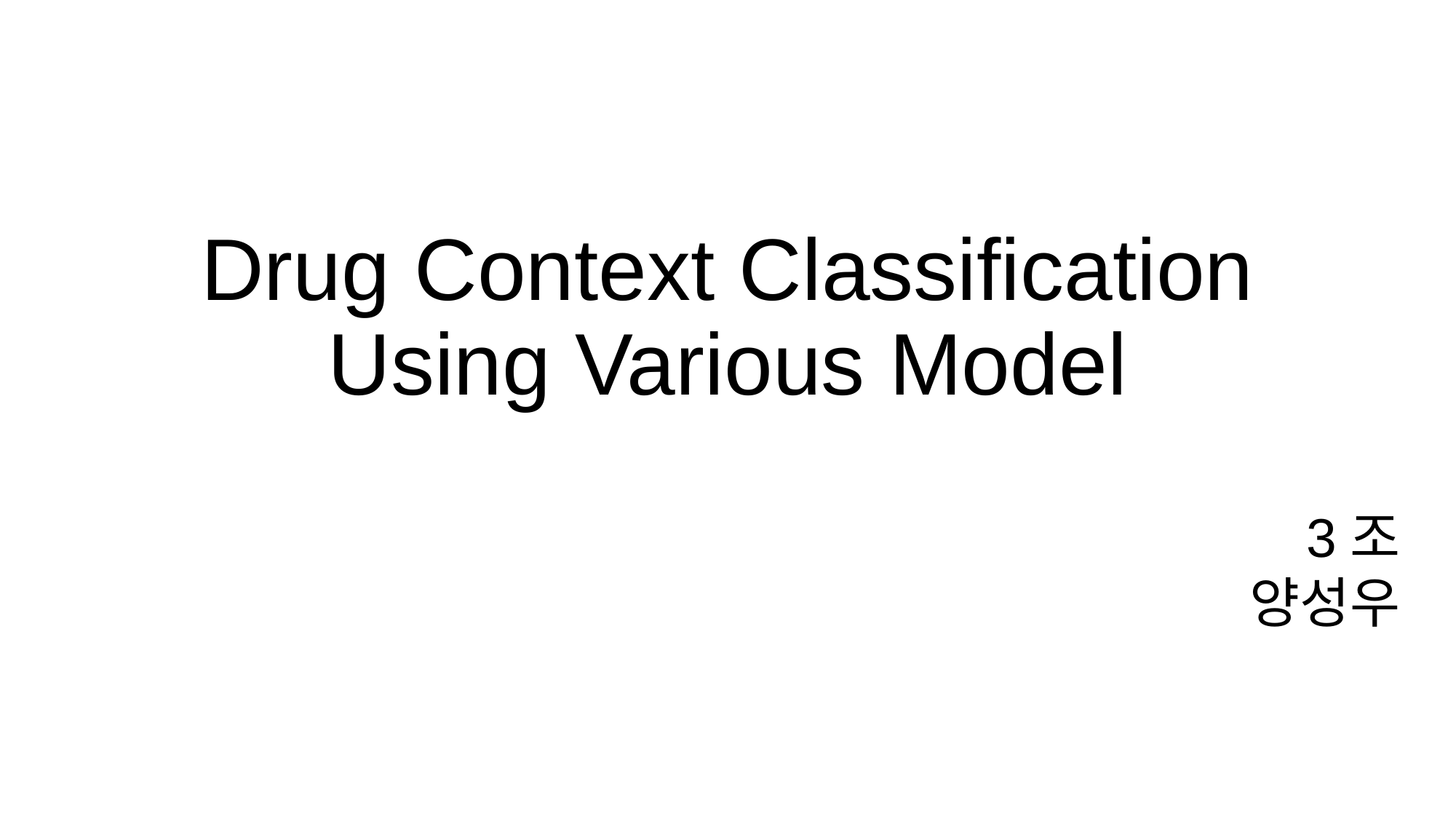

# Drug Context Classification Using Various Model
3조
양성우